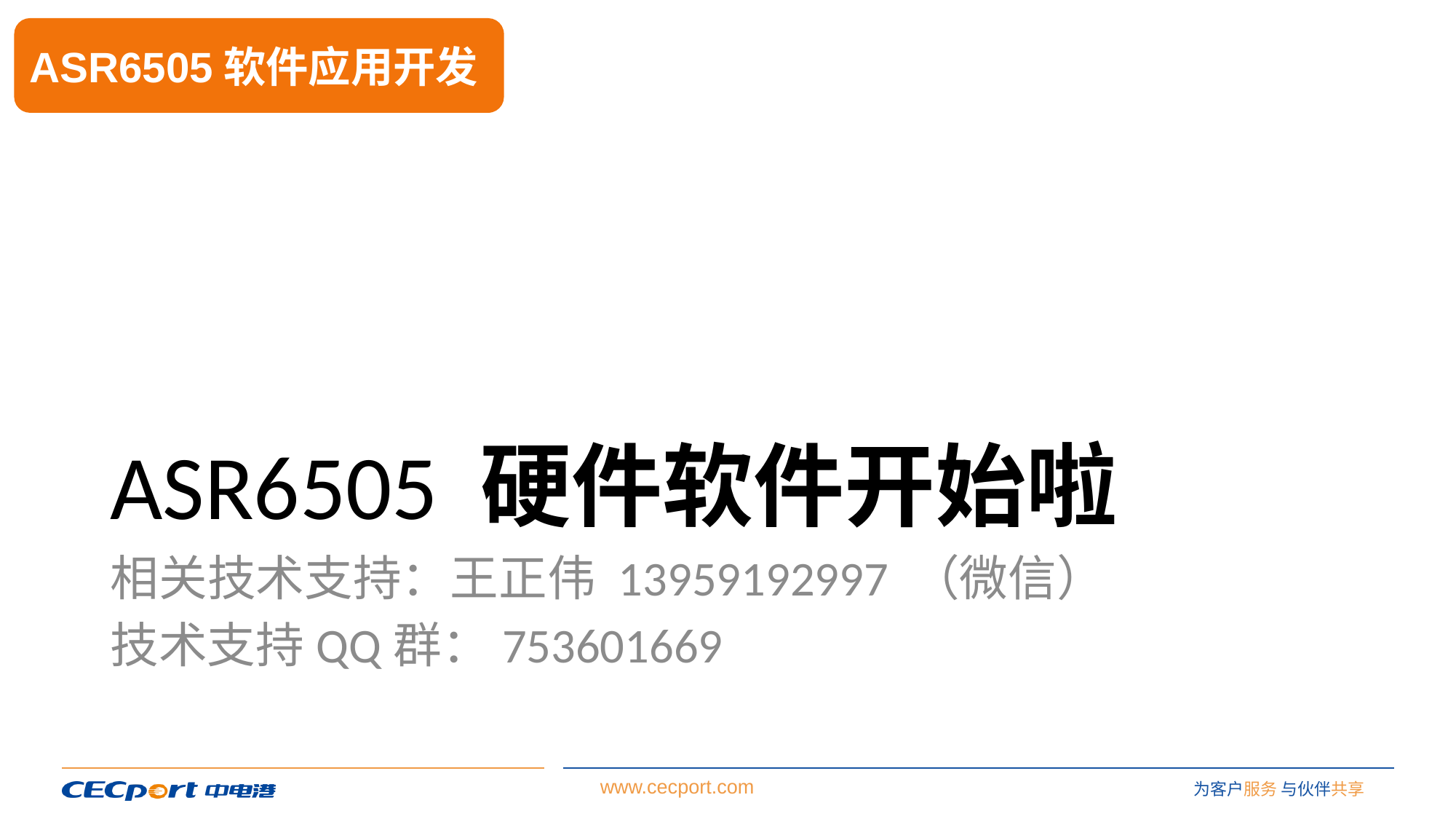

ASR6505软件应用开发
# ASR6505 硬件软件开始啦
相关技术支持：王正伟 13959192997 （微信）
技术支持QQ群：753601669